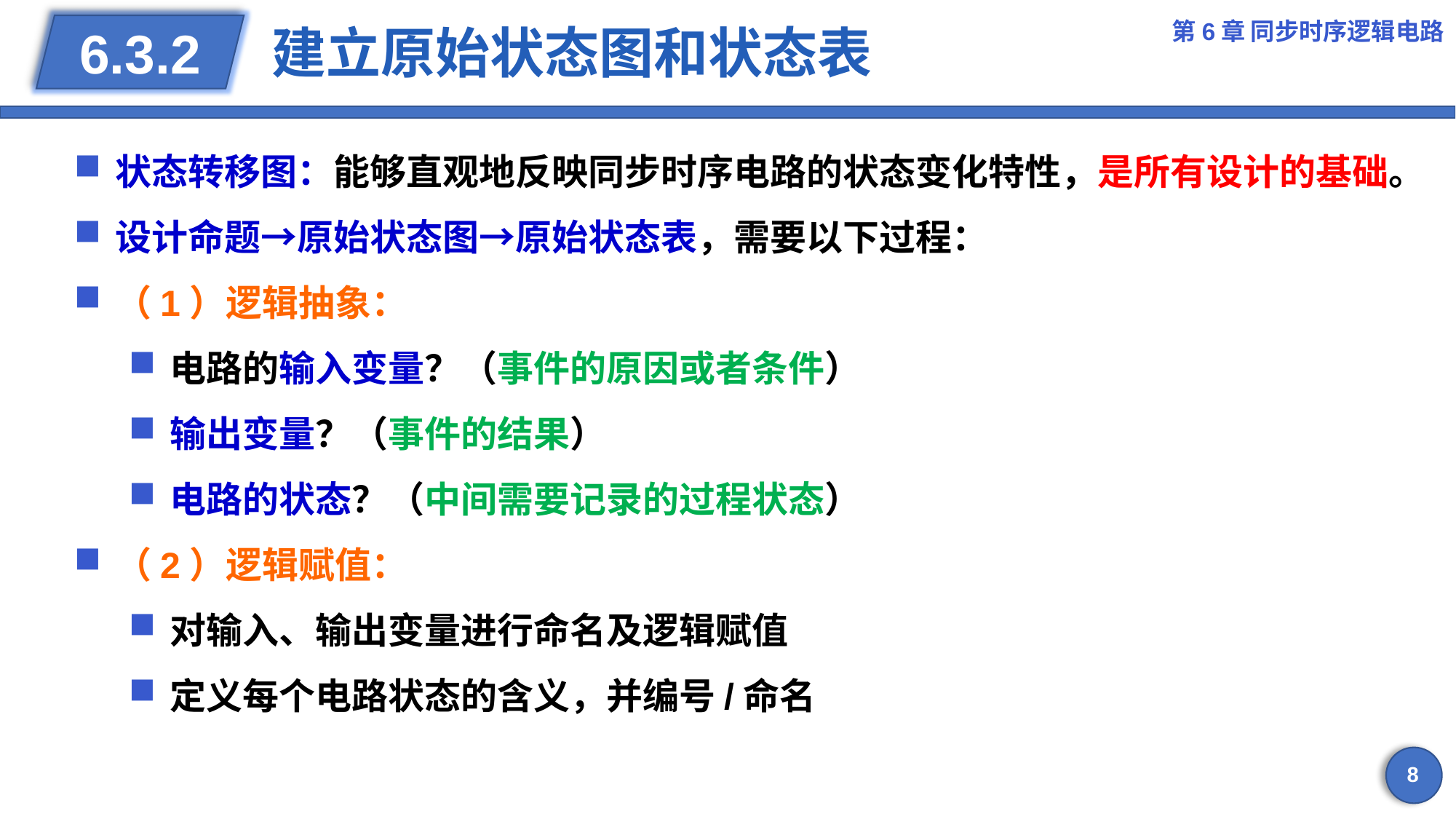

第6章 同步时序逻辑电路
# 建立原始状态图和状态表
6.3.2
状态转移图：能够直观地反映同步时序电路的状态变化特性，是所有设计的基础。
设计命题→原始状态图→原始状态表，需要以下过程：
（1）逻辑抽象：
电路的输入变量？（事件的原因或者条件）
输出变量？（事件的结果）
电路的状态？（中间需要记录的过程状态）
（2）逻辑赋值：
对输入、输出变量进行命名及逻辑赋值
定义每个电路状态的含义，并编号/命名
8